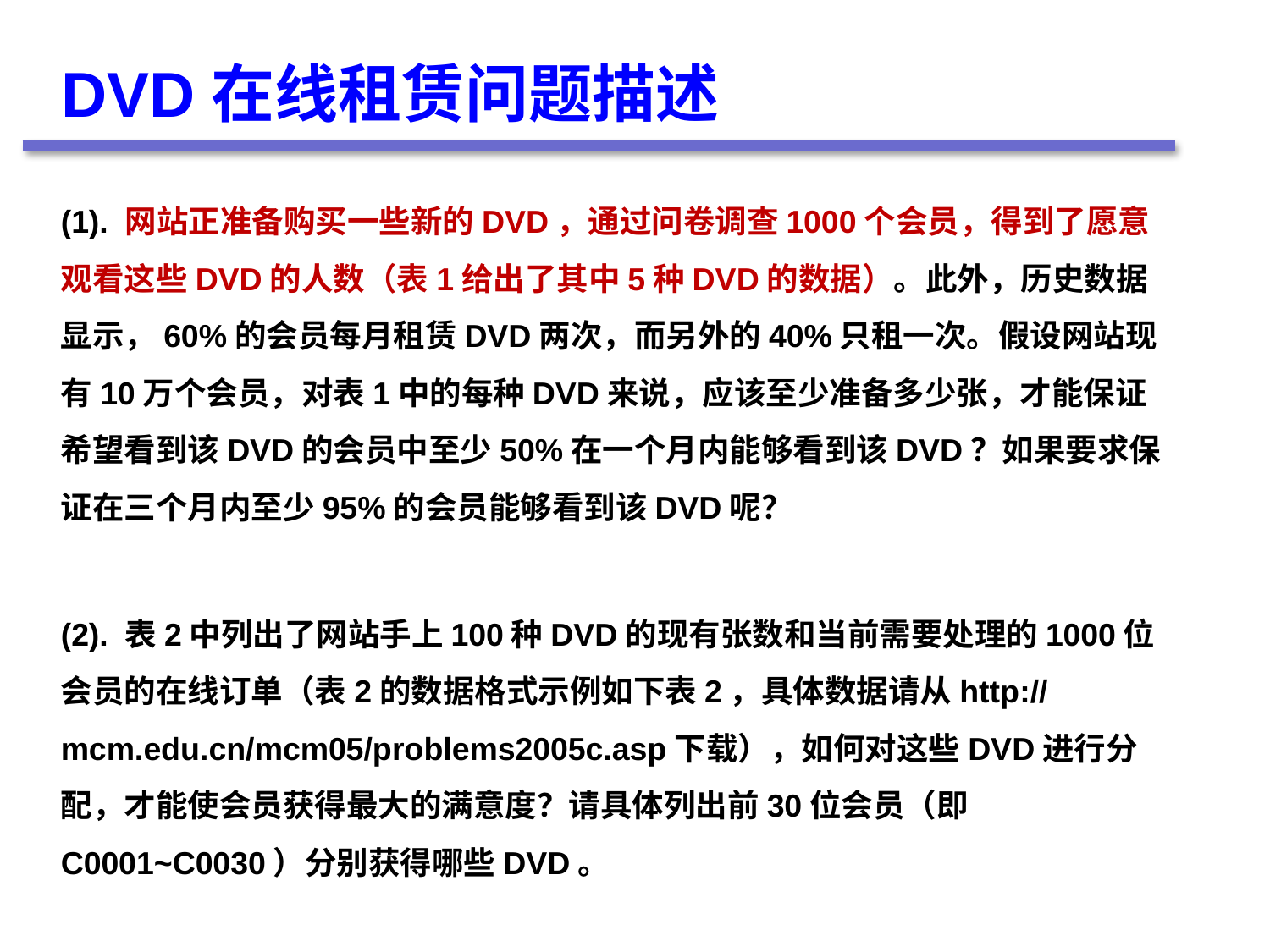

DVD在线租赁问题描述
(1). 网站正准备购买一些新的DVD，通过问卷调查1000个会员，得到了愿意观看这些DVD的人数（表1给出了其中5种DVD的数据）。此外，历史数据显示，60%的会员每月租赁DVD两次，而另外的40%只租一次。假设网站现有10万个会员，对表1中的每种DVD来说，应该至少准备多少张，才能保证希望看到该DVD的会员中至少50%在一个月内能够看到该DVD？如果要求保证在三个月内至少95%的会员能够看到该DVD呢？

(2). 表2中列出了网站手上100种DVD的现有张数和当前需要处理的1000位会员的在线订单（表2的数据格式示例如下表2，具体数据请从http://mcm.edu.cn/mcm05/problems2005c.asp下载），如何对这些DVD进行分配，才能使会员获得最大的满意度？请具体列出前30位会员（即C0001~C0030）分别获得哪些DVD。